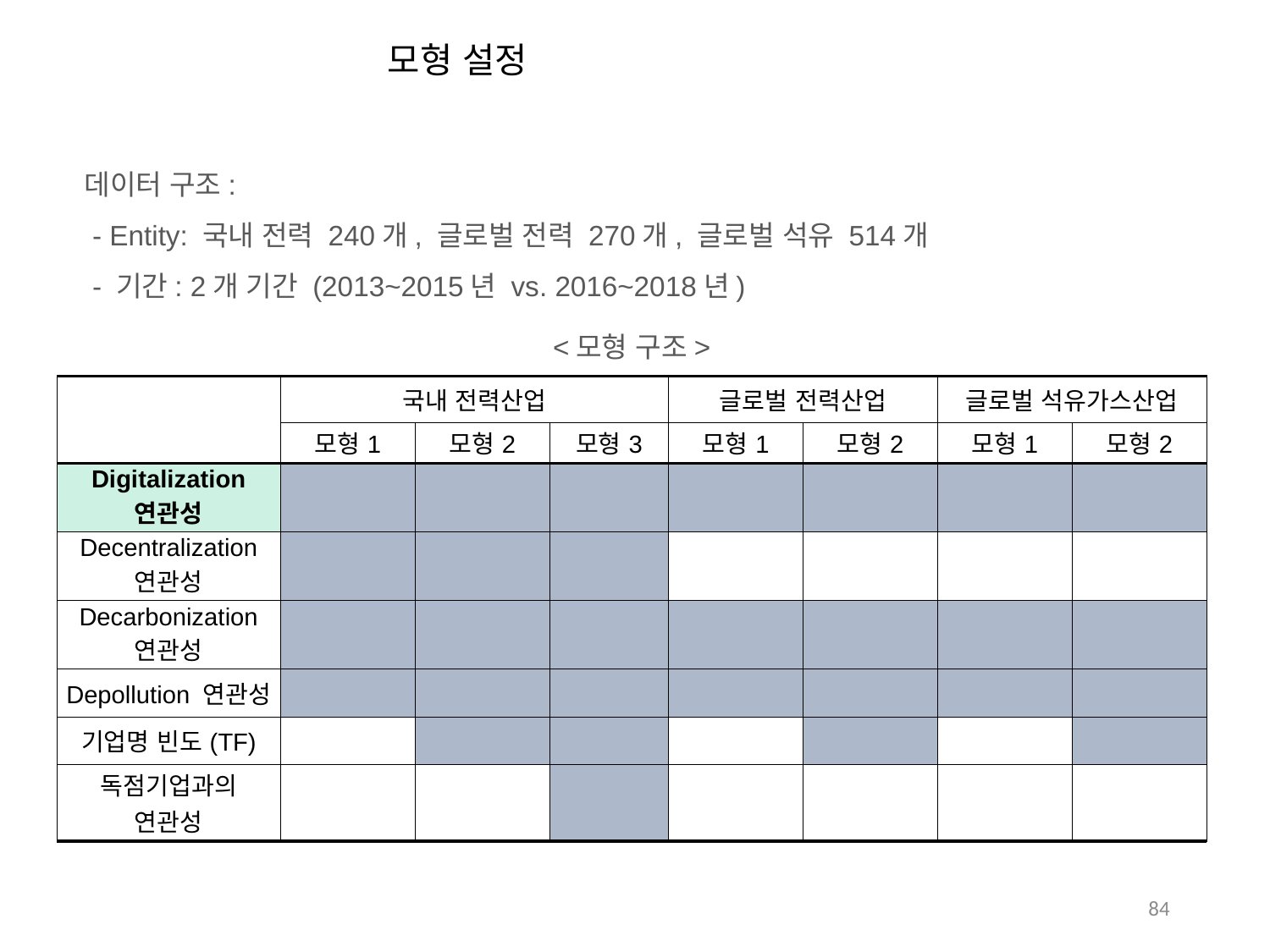

모형 설정
데이터 구조:
 - Entity: 국내 전력 240개, 글로벌 전력 270개, 글로벌 석유 514개
 - 기간: 2개 기간 (2013~2015년 vs. 2016~2018년)
<모형 구조>
|  | 국내 전력산업 |  |  | 글로벌 전력산업 |  | 글로벌 석유가스산업 |  |
| --- | --- | --- | --- | --- | --- | --- | --- |
|  | 모형1 | 모형2 | 모형3 | 모형1 | 모형2 | 모형1 | 모형2 |
| Digitalization 연관성 |  |  |  |  |  |  |  |
| Decentralization 연관성 |  |  |  |  |  |  |  |
| Decarbonization 연관성 |  |  |  |  |  |  |  |
| Depollution 연관성 |  |  |  |  |  |  |  |
| 기업명 빈도(TF) |  |  |  |  |  |  |  |
| 독점기업과의 연관성 |  |  |  |  |  |  |  |
84